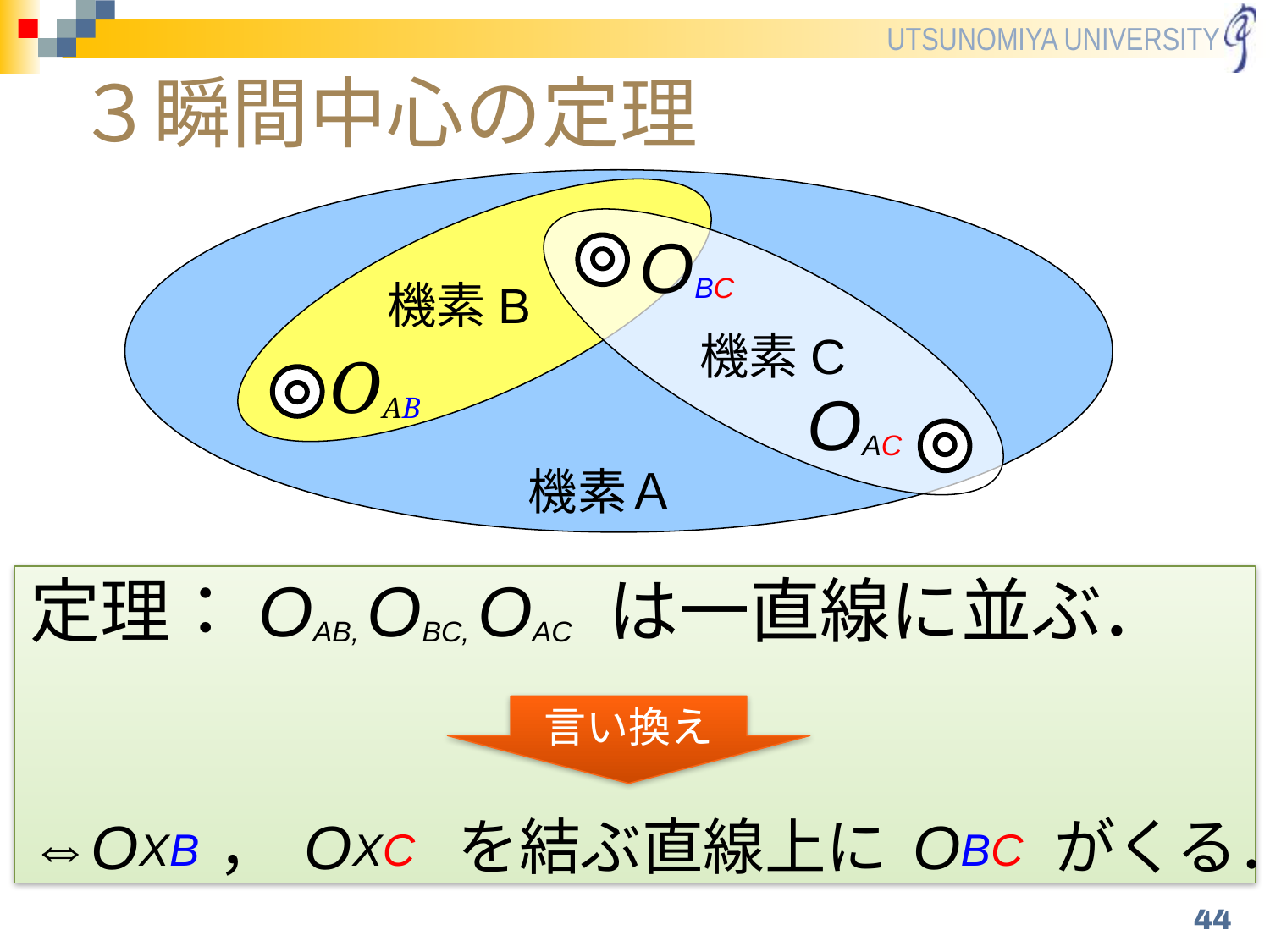

# ３瞬間中心の定理

OBC

機素B
機素C
OAB

OAC

機素Ａ
定理：OAB, OBC, OAC は一直線に並ぶ．

⇔OXB，OXC を結ぶ直線上にOBC がくる．
言い換え

44